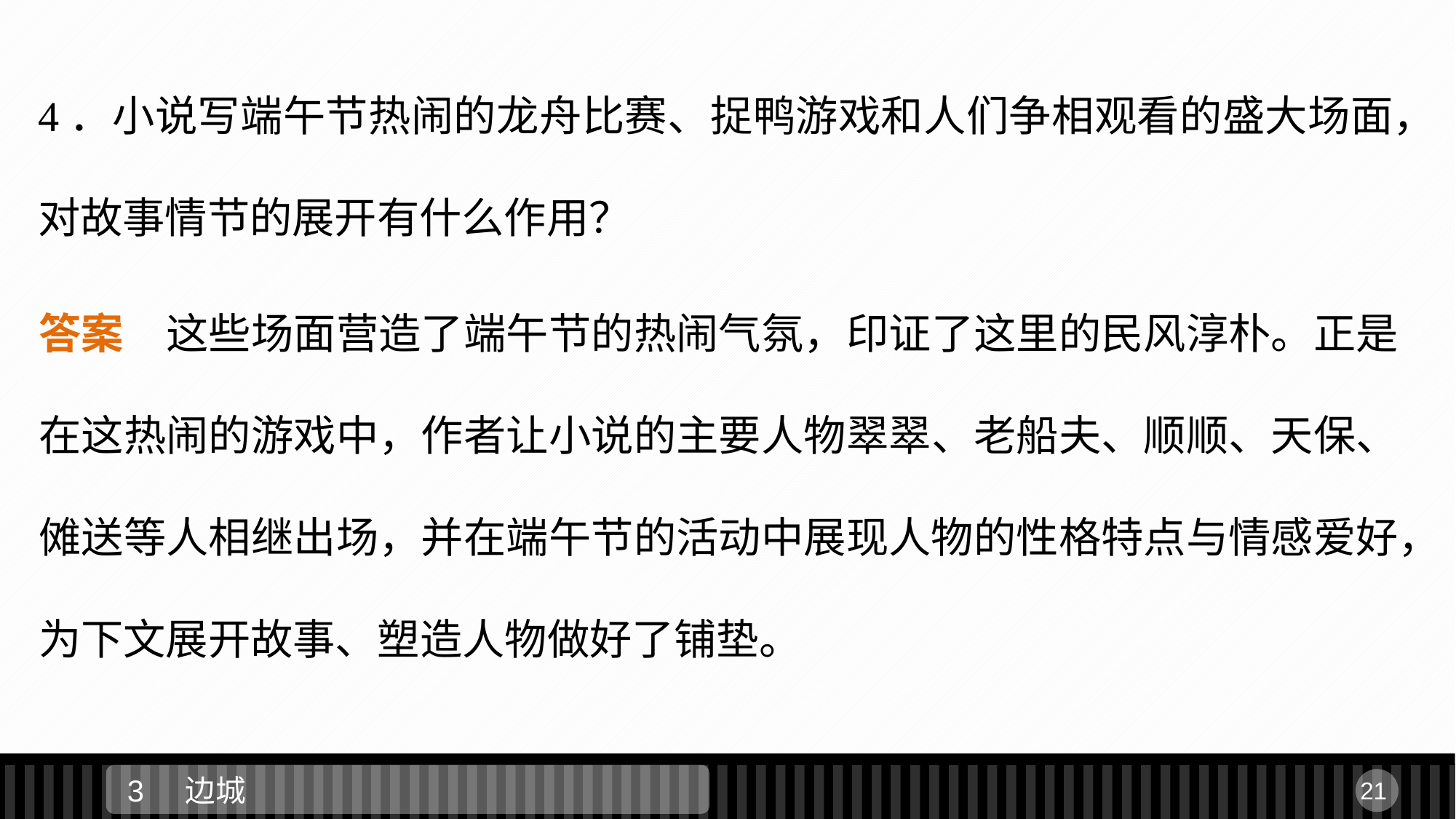

4．小说写端午节热闹的龙舟比赛、捉鸭游戏和人们争相观看的盛大场面，对故事情节的展开有什么作用？
答案　这些场面营造了端午节的热闹气氛，印证了这里的民风淳朴。正是在这热闹的游戏中，作者让小说的主要人物翠翠、老船夫、顺顺、天保、傩送等人相继出场，并在端午节的活动中展现人物的性格特点与情感爱好，为下文展开故事、塑造人物做好了铺垫。